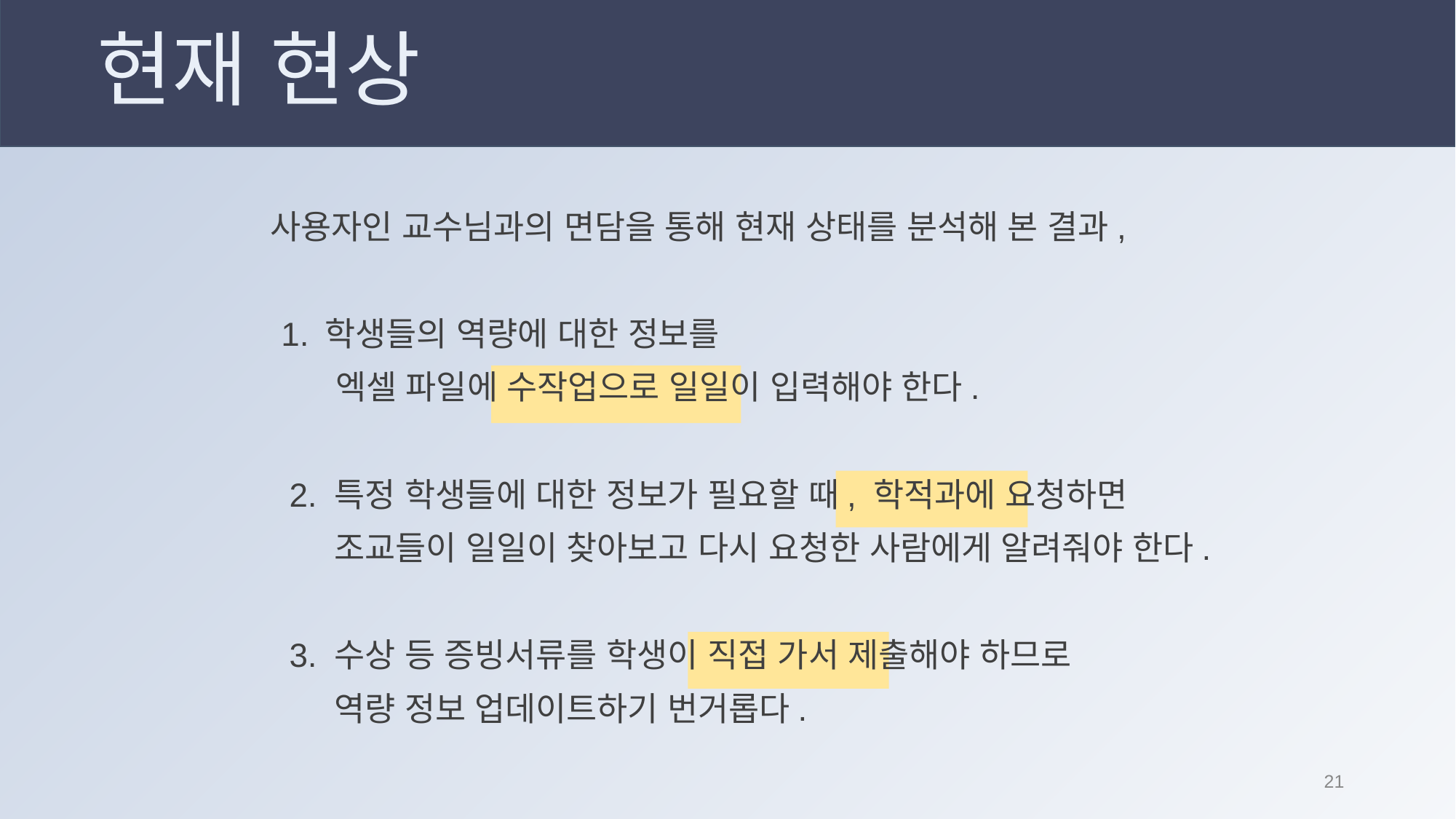

# 현재 현상

사용자인 교수님과의 면담을 통해 현재 상태를 분석해 본 결과,

학생들의 역량에 대한 정보를
     엑셀 파일에 수작업으로 일일이 입력해야 한다.

  2. 특정 학생들에 대한 정보가 필요할 때, 학적과에 요청하면
      조교들이 일일이 찾아보고 다시 요청한 사람에게 알려줘야 한다.

  3. 수상 등 증빙서류를 학생이 직접 가서 제출해야 하므로
      역량 정보 업데이트하기 번거롭다.

21